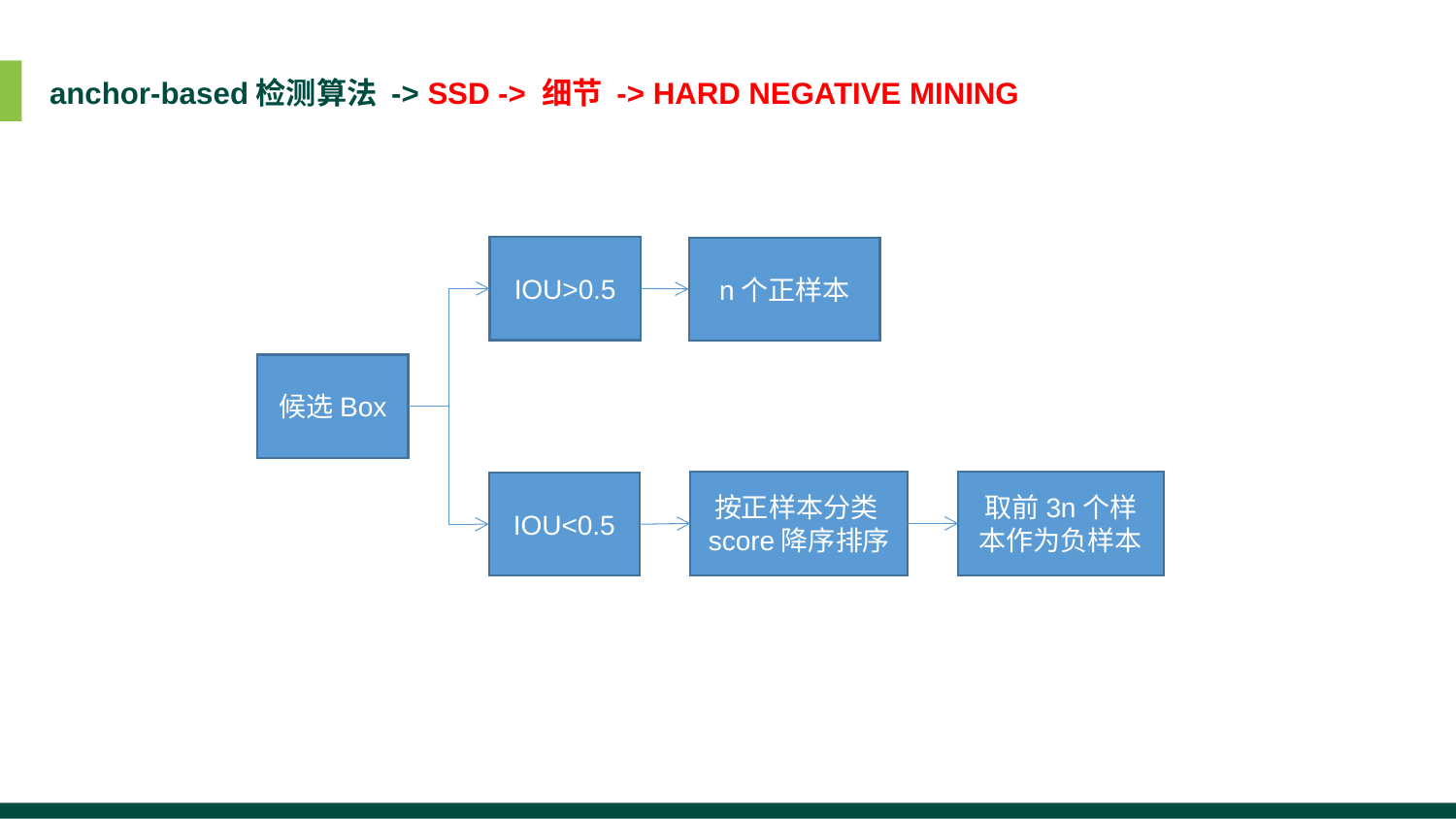

anchor-based检测算法 -> SSD -> 细节 -> HARD NEGATIVE MINING
IOU>0.5
n个正样本
候选Box
按正样本分类score降序排序
取前3n个样本作为负样本
IOU<0.5